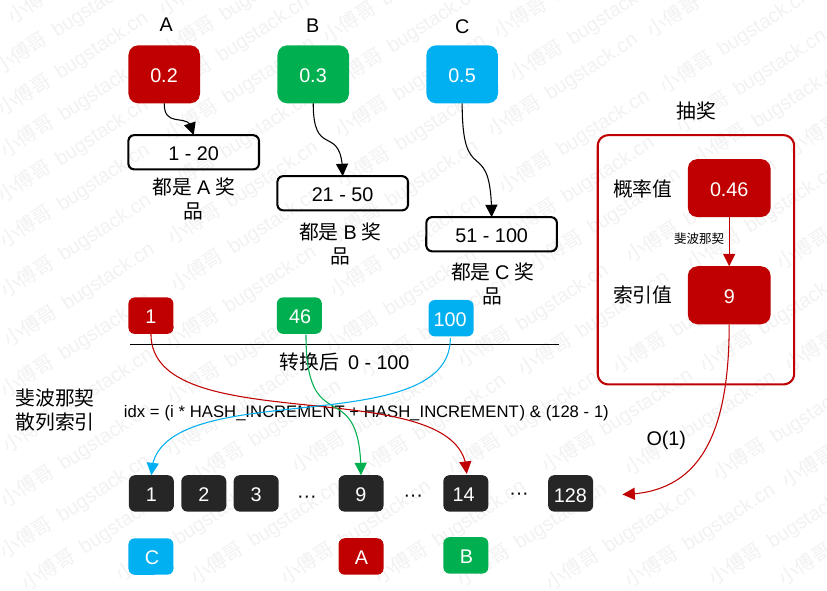

A
B
C
0.2
0.3
0.5
抽奖
1 - 20

0.46
都是A奖品
概率值
21 - 50
都是B奖品
51 - 100
斐波那契
都是C奖品
9
索引值
46

1
100

转换后 0 - 100
斐波那契
散列索引
idx = (i * HASH_INCREMENT + HASH_INCREMENT) & (128 - 1)
O(1)
···
14
···
1
2
3
···
9

128

B
A
C